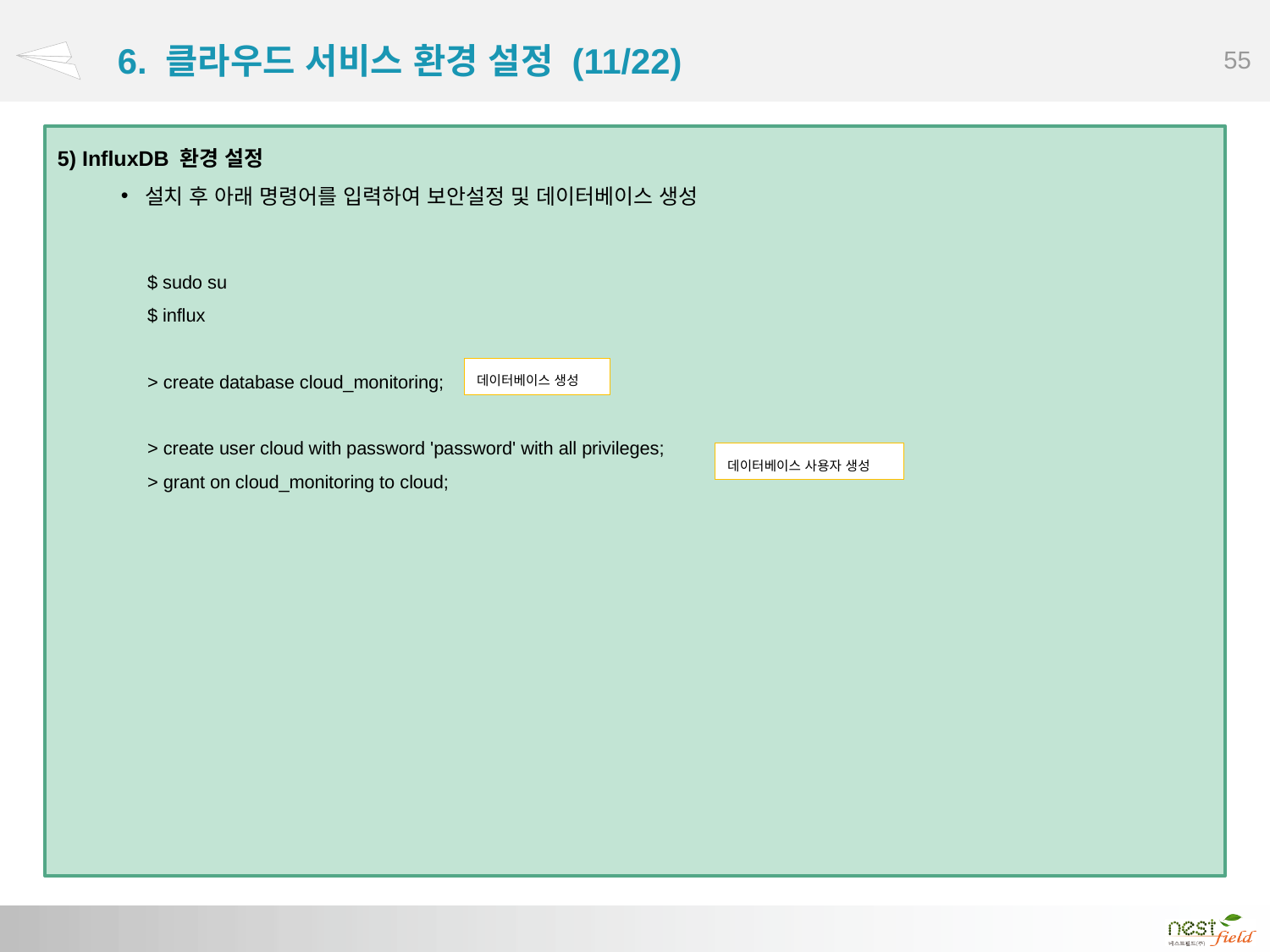

# 6. 클라우드 서비스 환경 설정 (11/22)
5) InfluxDB 환경 설정
설치 후 아래 명령어를 입력하여 보안설정 및 데이터베이스 생성

$ sudo su
$ influx

> create database cloud_monitoring;

> create user cloud with password 'password' with all privileges;
> grant on cloud_monitoring to cloud;
데이터베이스 생성
데이터베이스 사용자 생성